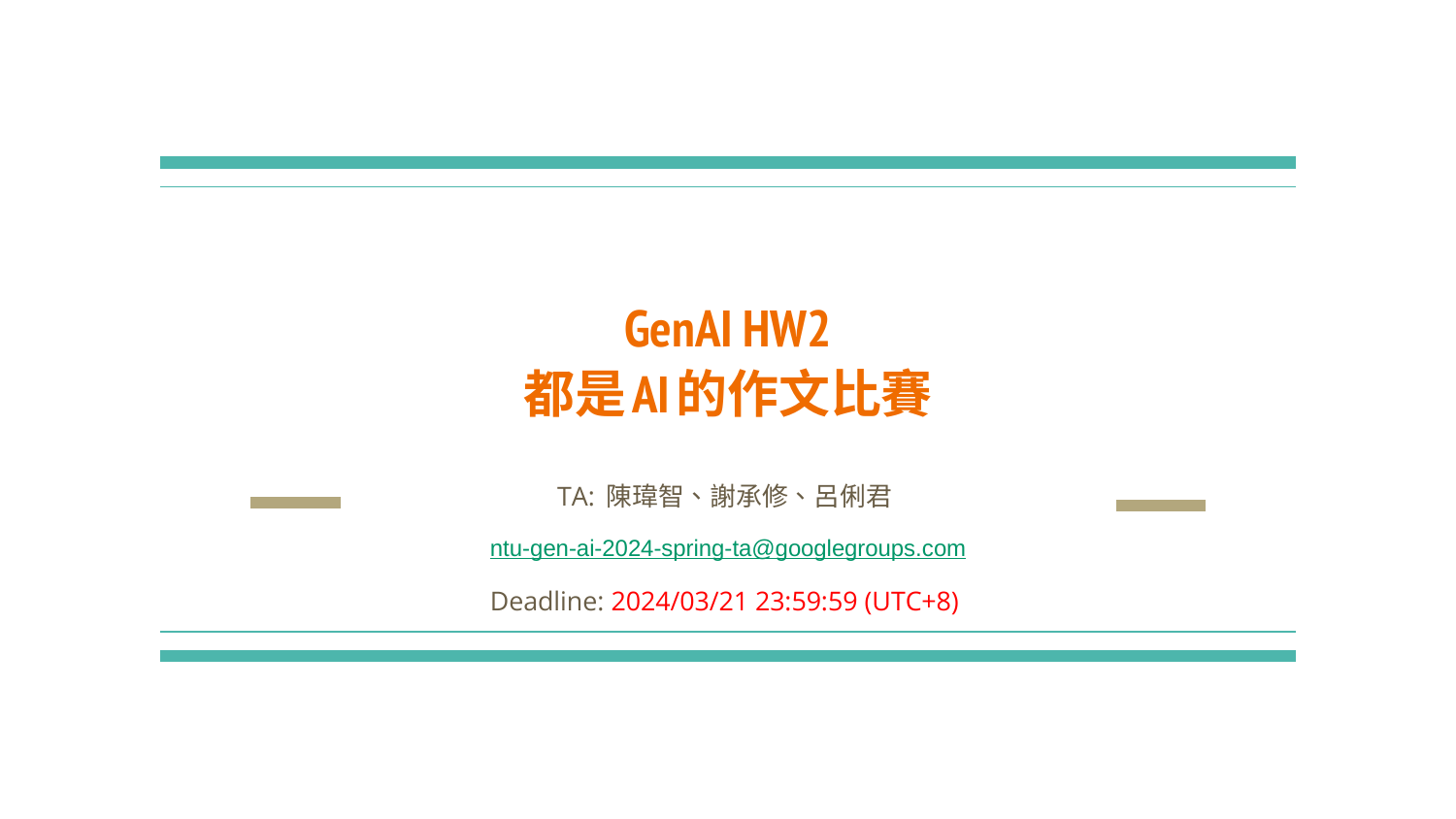

# GenAI HW2 都是AI的作文比賽
TA: 陳瑋智、謝承修、呂俐君
ntu-gen-ai-2024-spring-ta@googlegroups.com

Deadline: 2024/03/21 23:59:59 (UTC+8)